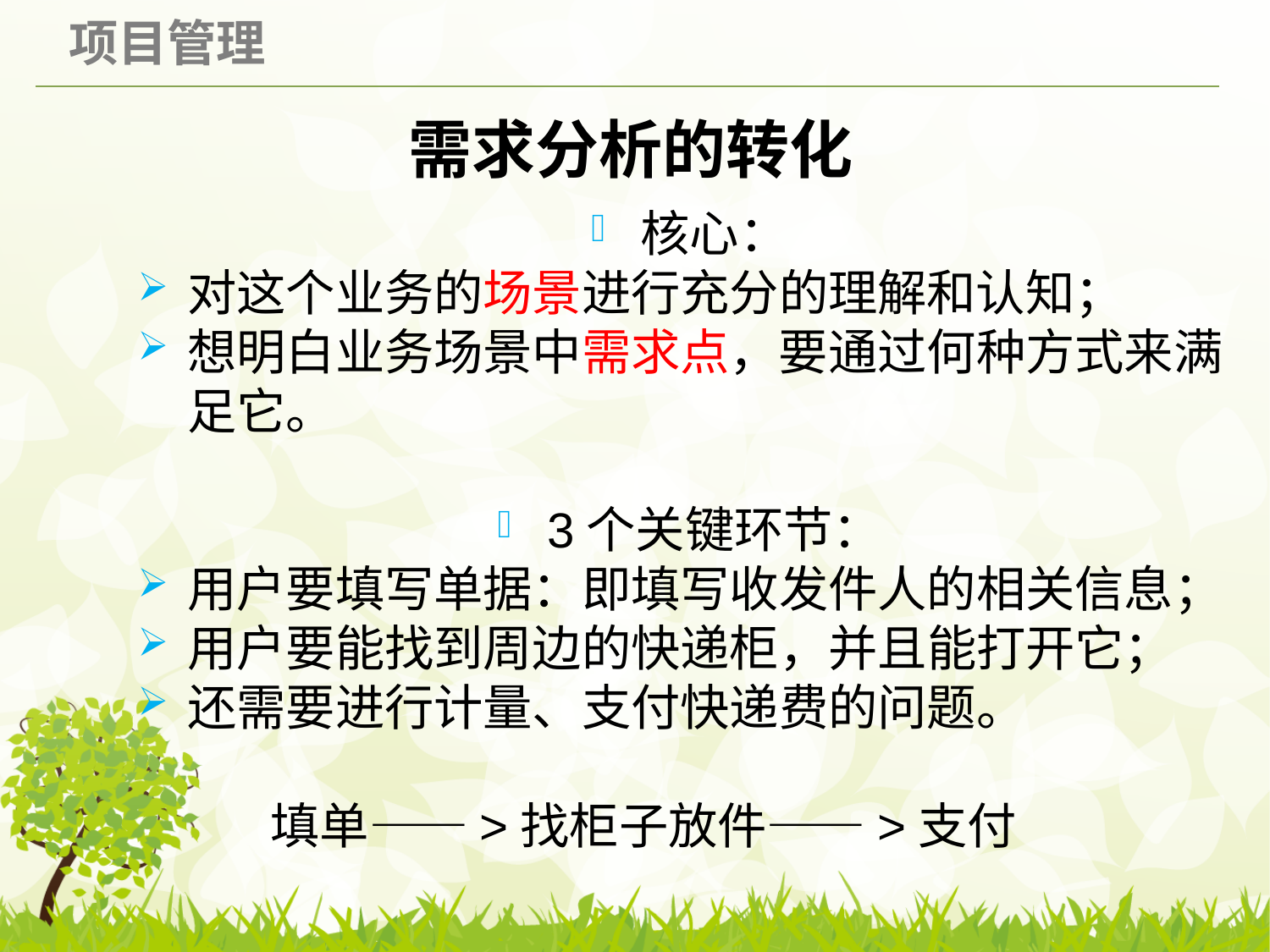

# 需求分析的转化
核心：
对这个业务的场景进行充分的理解和认知；
想明白业务场景中需求点，要通过何种方式来满足它。

3个关键环节：
用户要填写单据：即填写收发件人的相关信息；
用户要能找到周边的快递柜，并且能打开它；
还需要进行计量、支付快递费的问题。

           填单——>找柜子放件——>支付